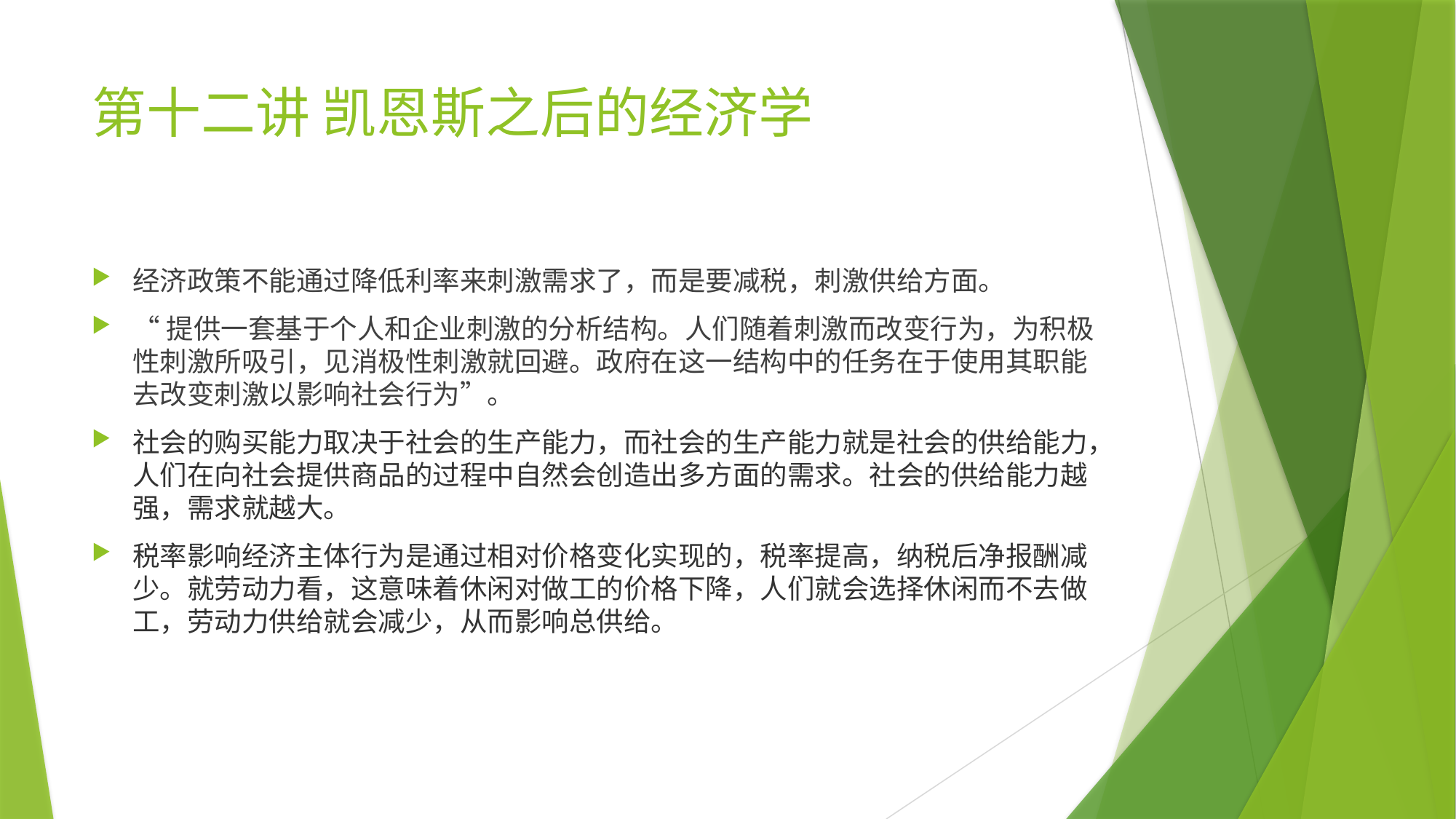

# 第十二讲 凯恩斯之后的经济学
经济政策不能通过降低利率来刺激需求了，而是要减税，刺激供给方面。
“提供一套基于个人和企业刺激的分析结构。人们随着刺激而改变行为，为积极性刺激所吸引，见消极性刺激就回避。政府在这一结构中的任务在于使用其职能去改变刺激以影响社会行为”。
社会的购买能力取决于社会的生产能力，而社会的生产能力就是社会的供给能力，人们在向社会提供商品的过程中自然会创造出多方面的需求。社会的供给能力越强，需求就越大。
税率影响经济主体行为是通过相对价格变化实现的，税率提高，纳税后净报酬减少。就劳动力看，这意味着休闲对做工的价格下降，人们就会选择休闲而不去做工，劳动力供给就会减少，从而影响总供给。